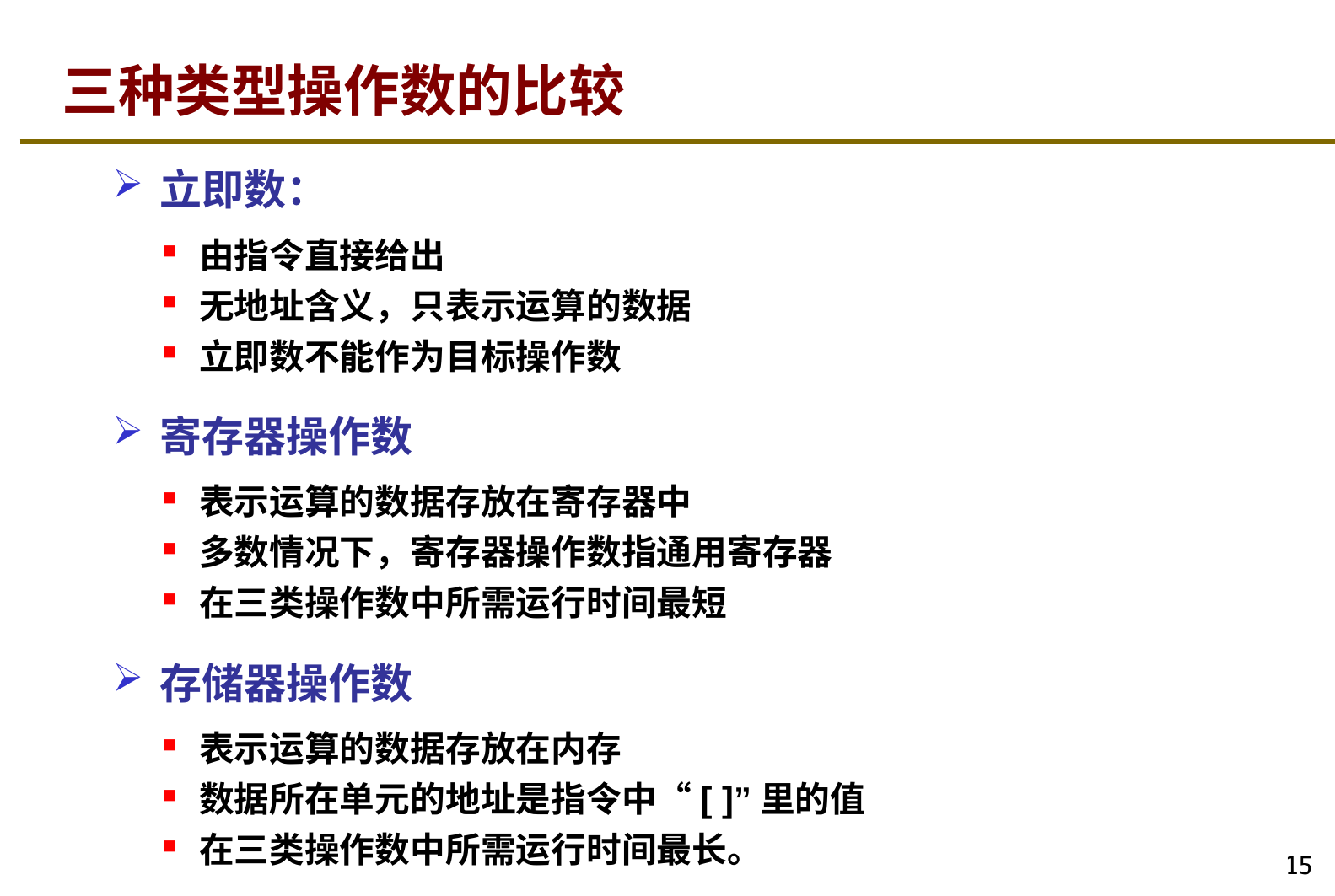

# 三种类型操作数的比较
立即数：
由指令直接给出
无地址含义，只表示运算的数据
立即数不能作为目标操作数
寄存器操作数
表示运算的数据存放在寄存器中
多数情况下，寄存器操作数指通用寄存器
在三类操作数中所需运行时间最短
存储器操作数
表示运算的数据存放在内存
数据所在单元的地址是指令中“[ ]”里的值
在三类操作数中所需运行时间最长。
15